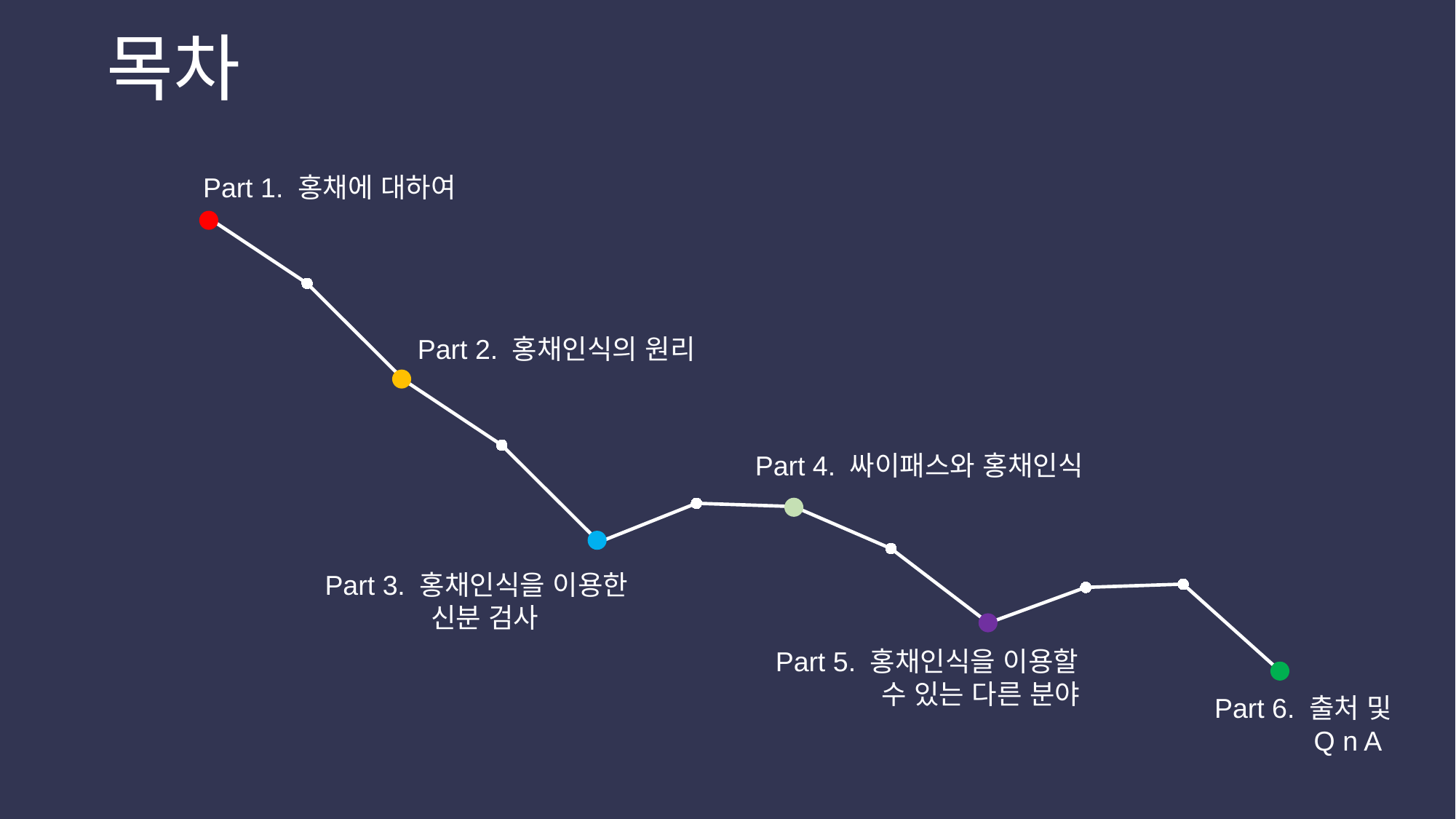

목차
Part 1. 홍채에 대하여

### Chart

| Category | 계열 1 |
|---|---|
| 1 | 15.0 |
| 2 | 13.0 |
| 3 | 10.0 |
| 4 | 8.0 |
| 5 | 5.0 |
| 6 | 6.2 |
| 7 | 6.1 |
| 8 | 4.8 |
| 9 | 2.5 |
| 10 | 3.6 |
| 11 | 3.7 |
| 12 | 1.0 |
Part 2. 홍채인식의 원리

Part 4. 싸이패스와 홍채인식

Part 3. 홍채인식을 이용한
             신분 검사

Part 5. 홍채인식을 이용할
             수 있는 다른 분야

Part 6. 출처 및
             Q n A